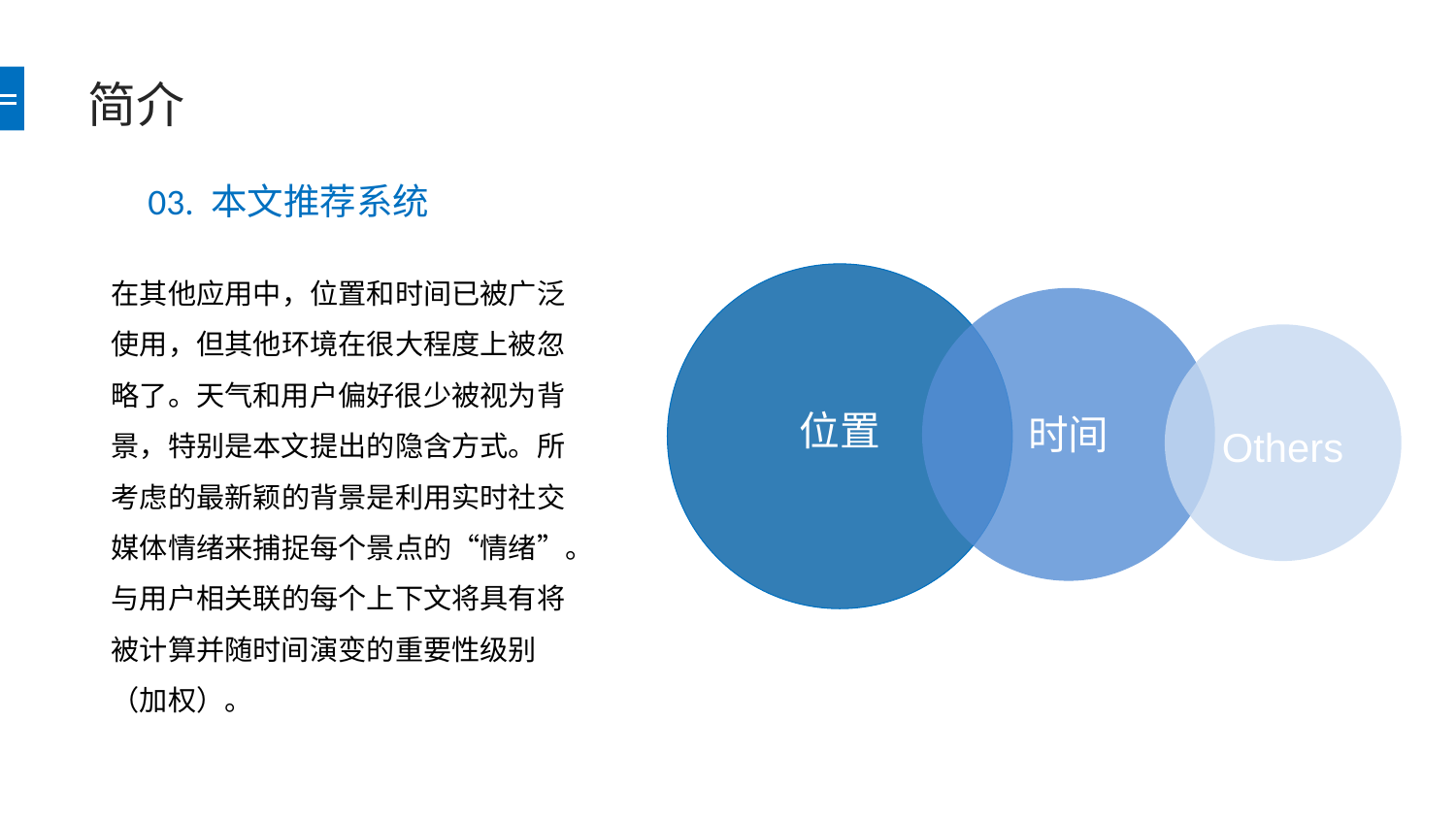

# 简介
03. 本文推荐系统
在其他应用中，位置和时间已被广泛使用，但其他环境在很大程度上被忽略了。天气和用户偏好很少被视为背景，特别是本文提出的隐含方式。所考虑的最新颖的背景是利用实时社交媒体情绪来捕捉每个景点的“情绪”。与用户相关联的每个上下文将具有将被计算并随时间演变的重要性级别（加权）。

位置

时间

Others